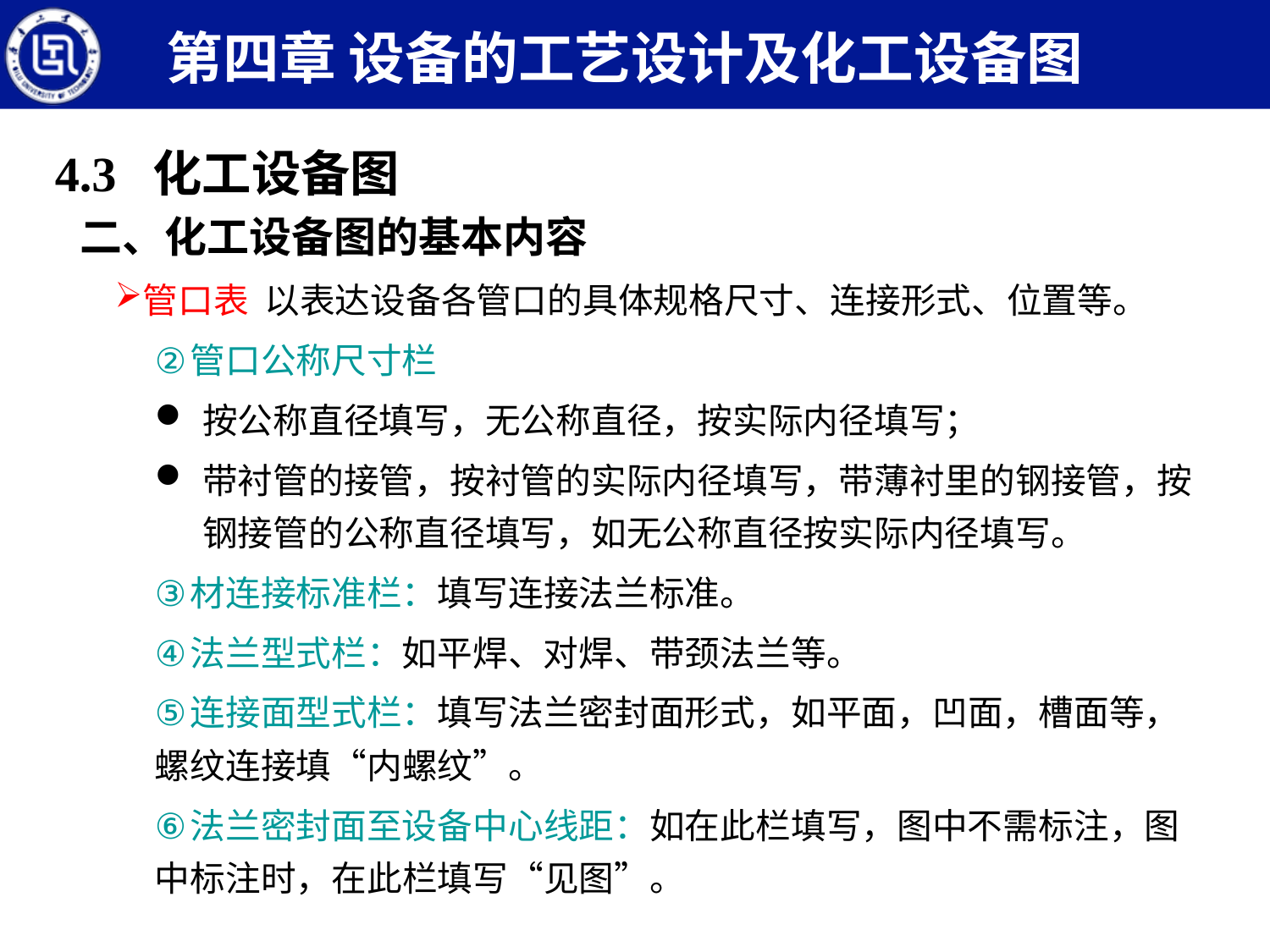

第四章 设备的工艺设计及化工设备图
4.3  化工设备图
二、化工设备图的基本内容
管口表  以表达设备各管口的具体规格尺寸、连接形式、位置等。
管口公称尺寸栏
按公称直径填写，无公称直径，按实际内径填写；
带衬管的接管，按衬管的实际内径填写，带薄衬里的钢接管，按钢接管的公称直径填写，如无公称直径按实际内径填写。
材连接标准栏：填写连接法兰标准。
法兰型式栏：如平焊、对焊、带颈法兰等。
连接面型式栏：填写法兰密封面形式，如平面，凹面，槽面等，螺纹连接填“内螺纹”。
法兰密封面至设备中心线距：如在此栏填写，图中不需标注，图中标注时，在此栏填写“见图”。